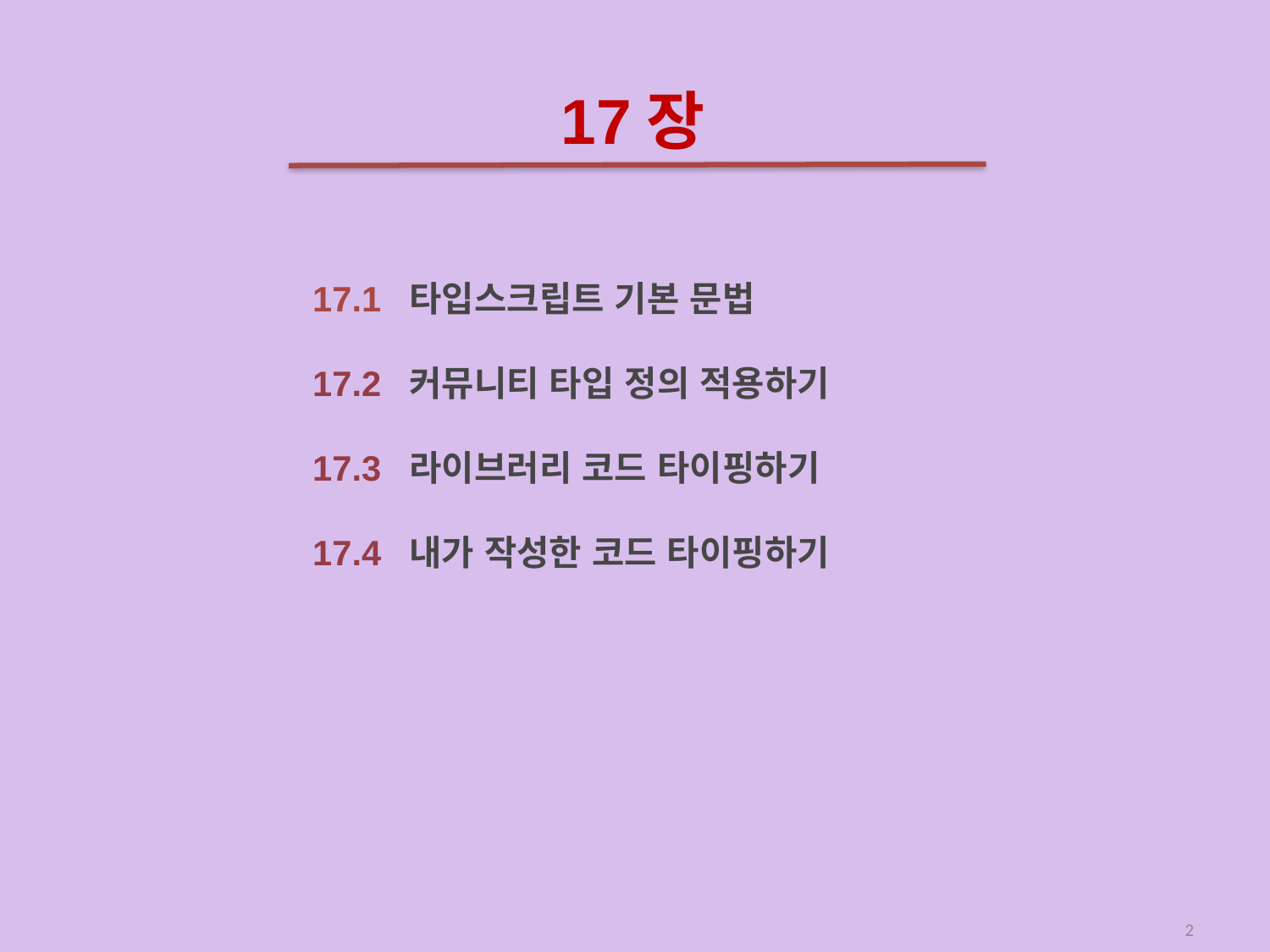

# 17장
17.1  타입스크립트 기본 문법
17.2  커뮤니티 타입 정의 적용하기
17.3  라이브러리 코드 타이핑하기
17.4  내가 작성한 코드 타이핑하기
2